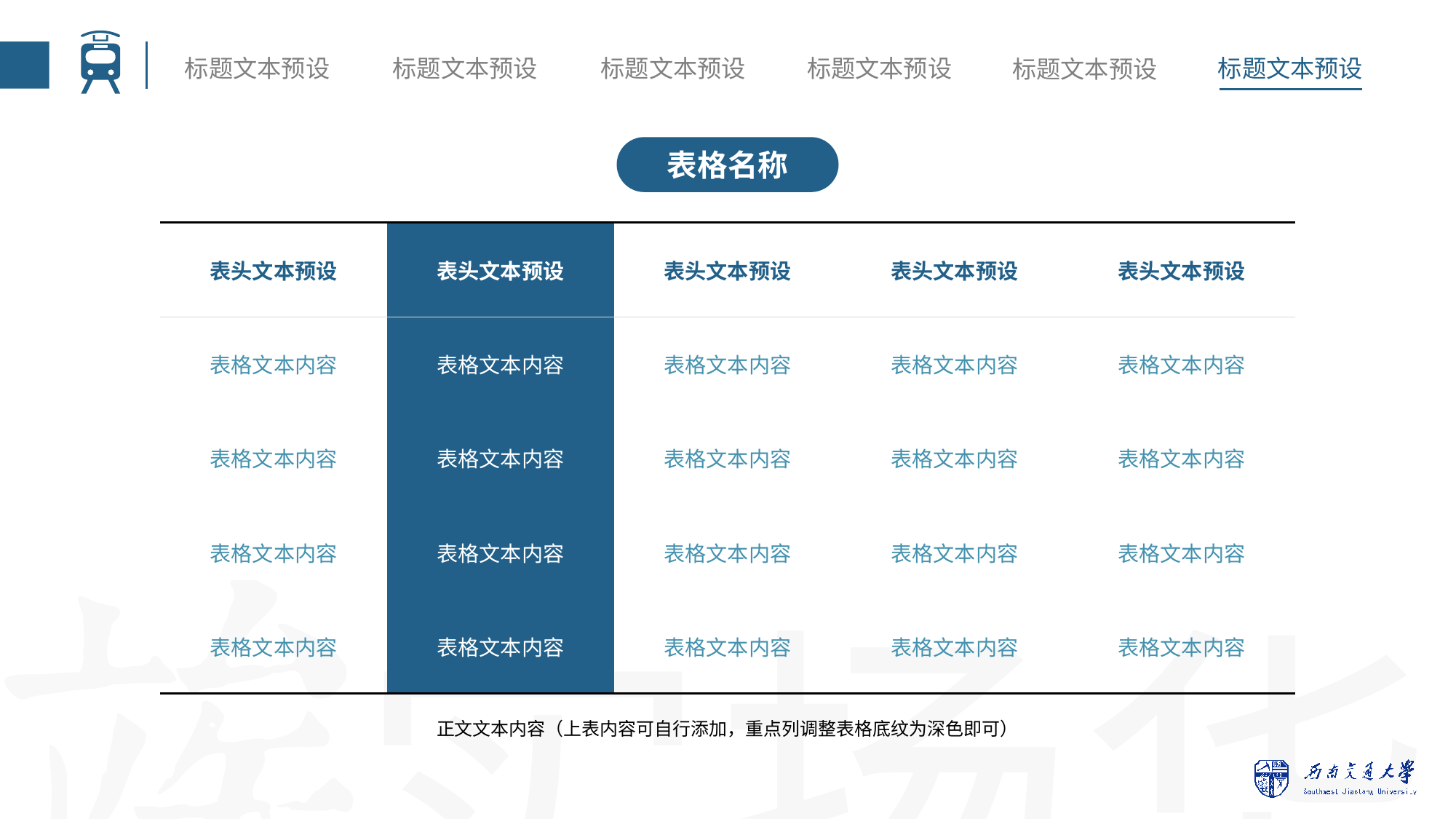

表格名称
| 表头文本预设 | 表头文本预设 | 表头文本预设 | 表头文本预设 | 表头文本预设 |
| --- | --- | --- | --- | --- |
| 表格文本内容 | 表格文本内容 | 表格文本内容 | 表格文本内容 | 表格文本内容 |
| 表格文本内容 | 表格文本内容 | 表格文本内容 | 表格文本内容 | 表格文本内容 |
| 表格文本内容 | 表格文本内容 | 表格文本内容 | 表格文本内容 | 表格文本内容 |
| 表格文本内容 | 表格文本内容 | 表格文本内容 | 表格文本内容 | 表格文本内容 |
正文文本内容（上表内容可自行添加，重点列调整表格底纹为深色即可）